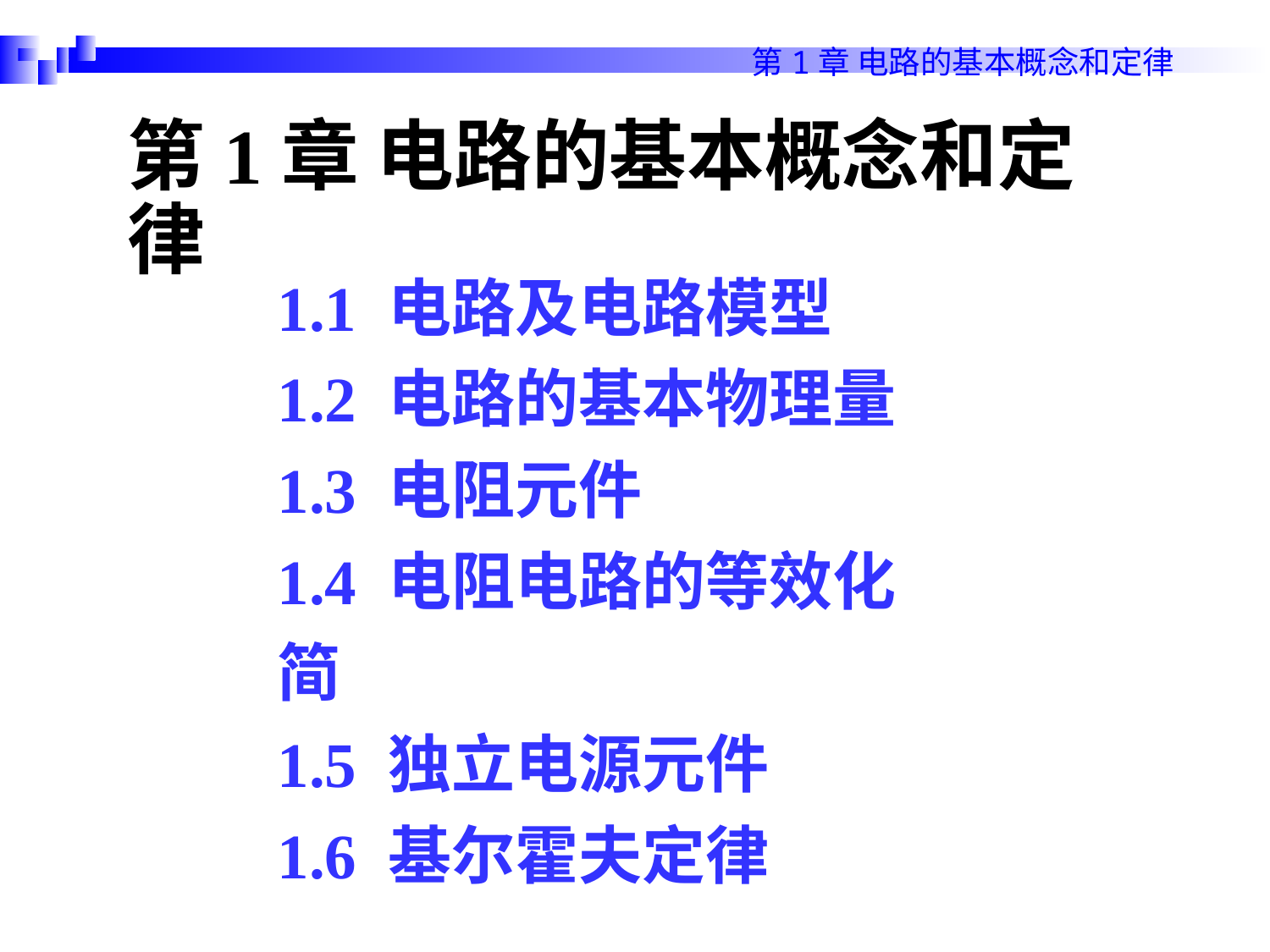

第1章 电路的基本概念和定律
1.1 电路及电路模型
1.2 电路的基本物理量
1.3 电阻元件
1.4 电阻电路的等效化简
1.5 独立电源元件
1.6 基尔霍夫定律